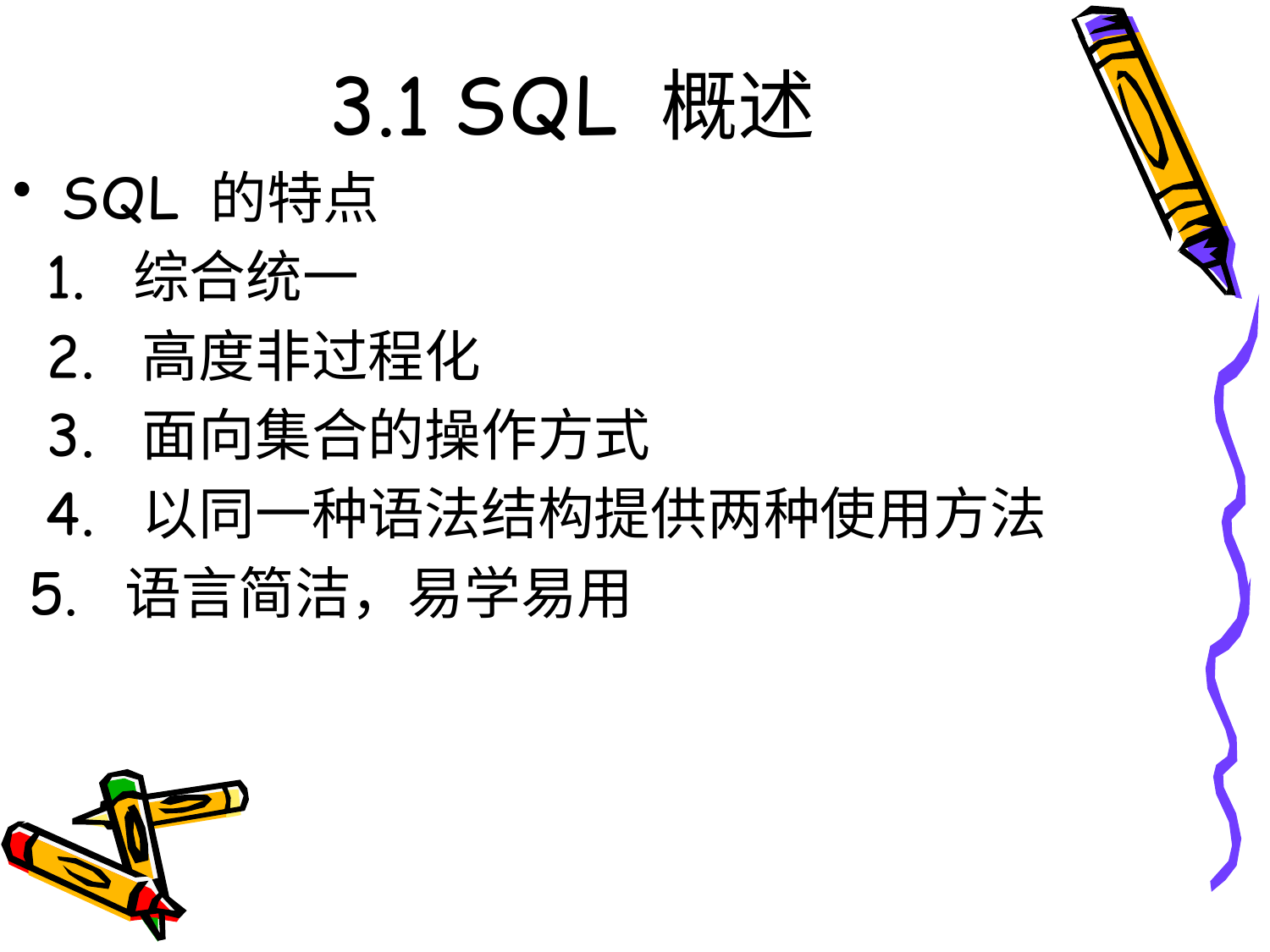

# 3.1 SQL 概述
SQL 的特点
  1.  综合统一
  2.  高度非过程化
  3.  面向集合的操作方式
  4.  以同一种语法结构提供两种使用方法
 5.  语言简洁，易学易用